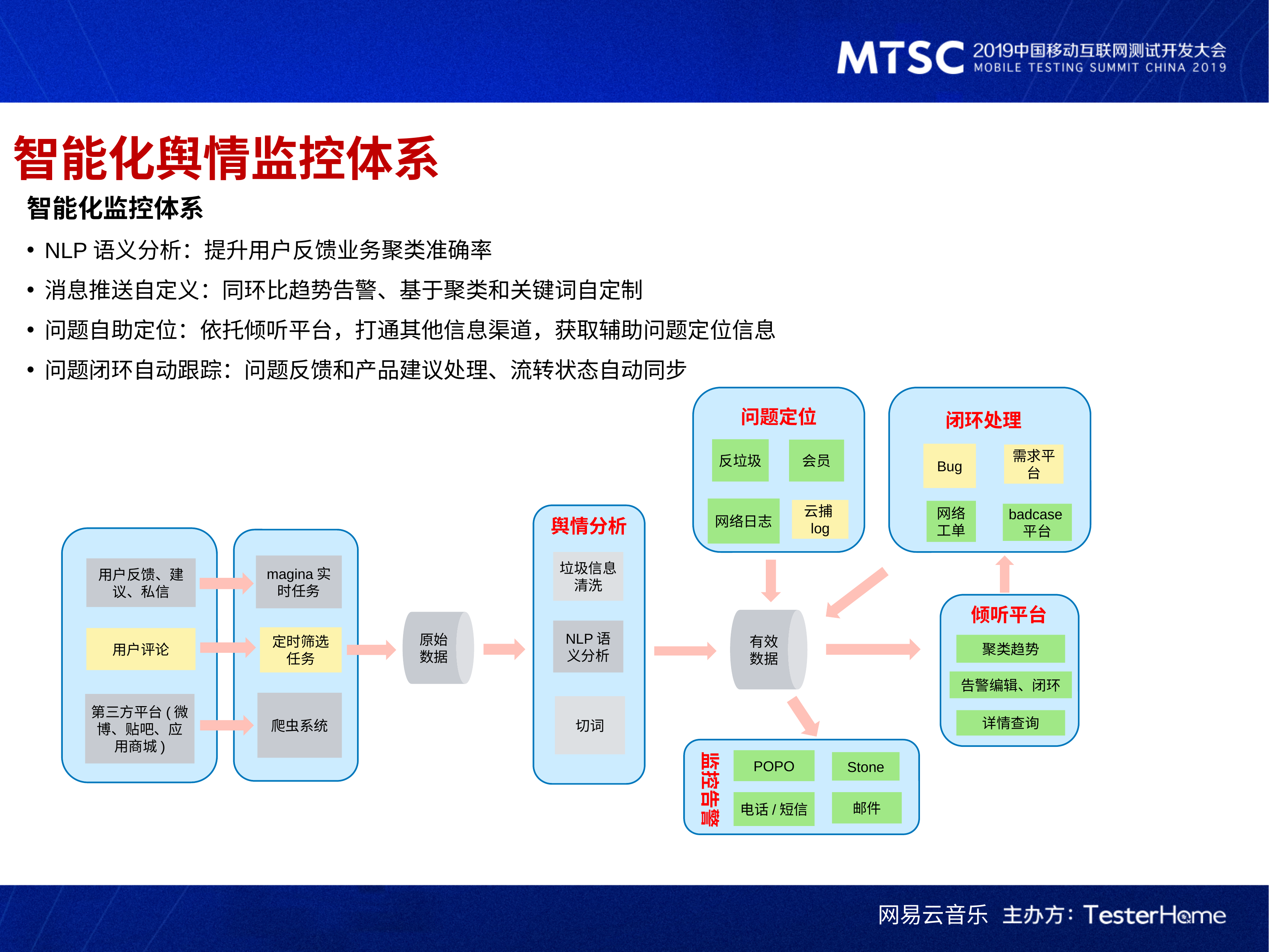

智能化舆情监控体系
智能化监控体系
NLP语义分析：提升用户反馈业务聚类准确率
消息推送自定义：同环比趋势告警、基于聚类和关键词自定制
问题自助定位：依托倾听平台，打通其他信息渠道，获取辅助问题定位信息
问题闭环自动跟踪：问题反馈和产品建议处理、流转状态自动同步

问题定位
闭环处理
反垃圾
会员
Bug
需求平台
网络日志
云捕log
网络工单
badcase平台

舆情分析

用户反馈、建议、私信

用户评论

第三方平台(微博、贴吧、应用商城)

magina实时任务
定时筛选任务

爬虫系统
垃圾信息清洗

倾听平台
有效数据
原始数据
NLP语义分析
聚类趋势

告警编辑、闭环

切词
详情查询

POPO
Stone
厂商
电话/短信
邮件
监控告警
网易云音乐